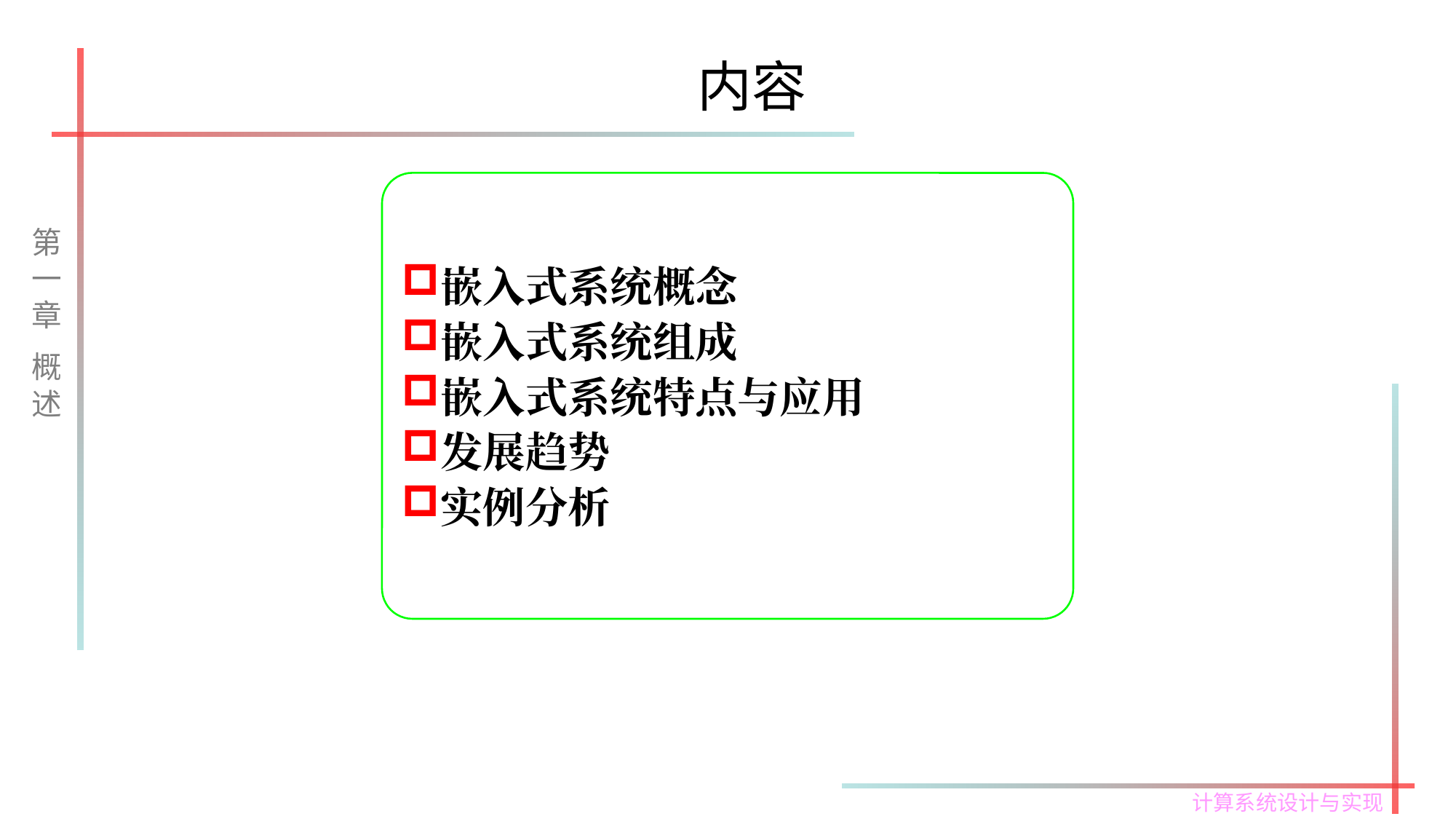

# 内容
嵌入式系统概念
嵌入式系统组成
嵌入式系统特点与应用
发展趋势
实例分析
第一章
概述